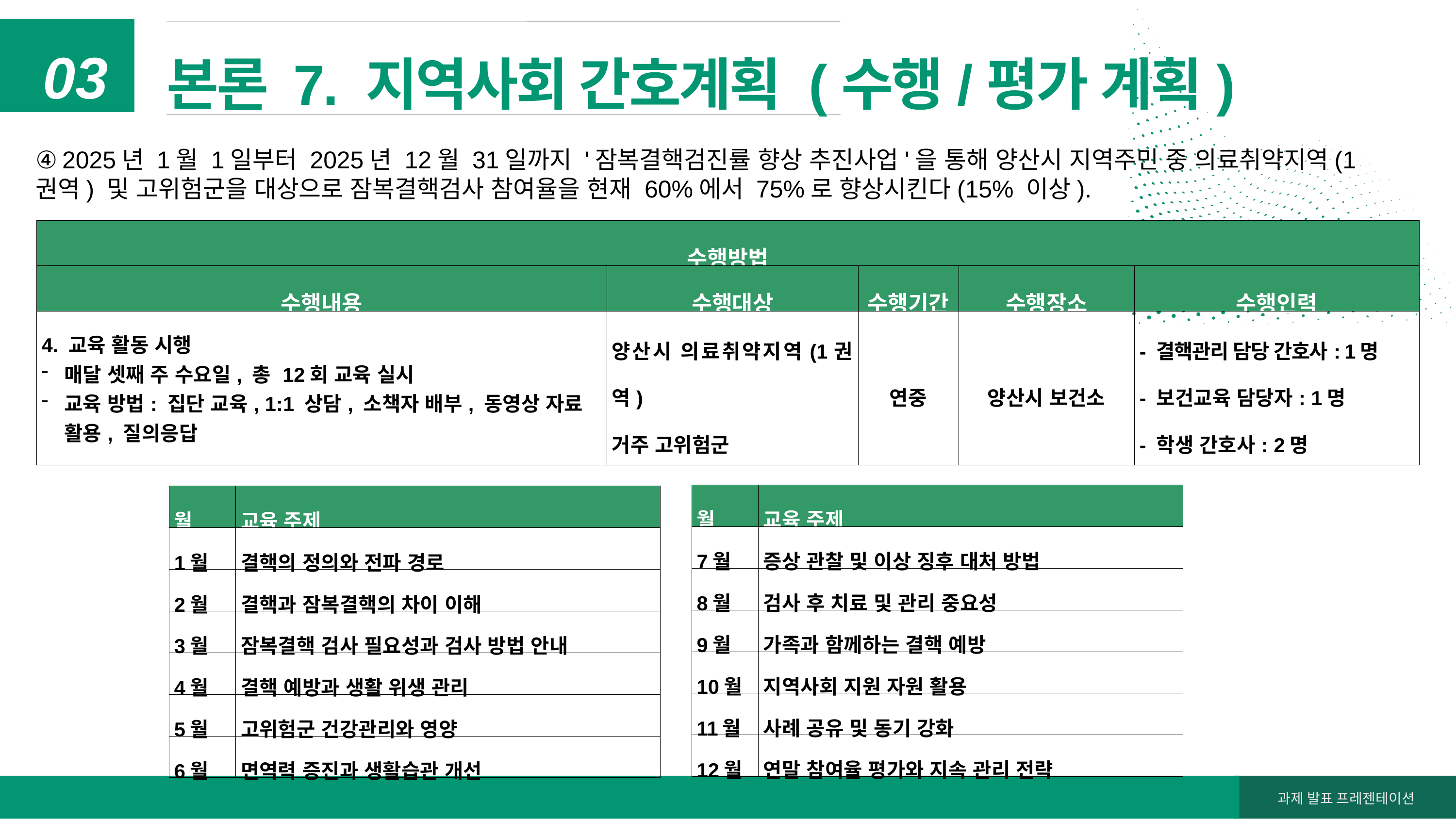

본론 7. 지역사회 간호계획 (수행/평가 계획)
03

④ 2025년 1월 1일부터 2025년 12월 31일까지 '잠복결핵검진률 향상 추진사업'을 통해 양산시 지역주민 중 의료취약지역(1권역) 및 고위험군을 대상으로 잠복결핵검사 참여율을 현재 60%에서 75%로 향상시킨다(15% 이상).

| 수행방법 |  |  |  |  |
| --- | --- | --- | --- | --- |
| 수행내용 | 수행대상 | 수행기간 | 수행장소 | 수행인력 |
| 4. 교육 활동 시행 매달 셋째 주 수요일, 총 12회 교육 실시 교육 방법: 집단 교육, 1:1 상담, 소책자 배부, 동영상 자료 활용, 질의응답 | 양산시 의료취약지역(1권역) 거주 고위험군 | 연중 | 양산시 보건소 | - 결핵관리 담당 간호사: 1명 - 보건교육 담당자: 1명 - 학생 간호사: 2명 |

| 월 | 교육 주제 |
| --- | --- |
| 7월 | 증상 관찰 및 이상 징후 대처 방법 |
| 8월 | 검사 후 치료 및 관리 중요성 |
| 9월 | 가족과 함께하는 결핵 예방 |
| 10월 | 지역사회 지원 자원 활용 |
| 11월 | 사례 공유 및 동기 강화 |
| 12월 | 연말 참여율 평가와 지속 관리 전략 |
| 월 | 교육 주제 |
| --- | --- |
| 1월 | 결핵의 정의와 전파 경로 |
| 2월 | 결핵과 잠복결핵의 차이 이해 |
| 3월 | 잠복결핵 검사 필요성과 검사 방법 안내 |
| 4월 | 결핵 예방과 생활 위생 관리 |
| 5월 | 고위험군 건강관리와 영양 |
| 6월 | 면역력 증진과 생활습관 개선 |

과제 발표 프레젠테이션